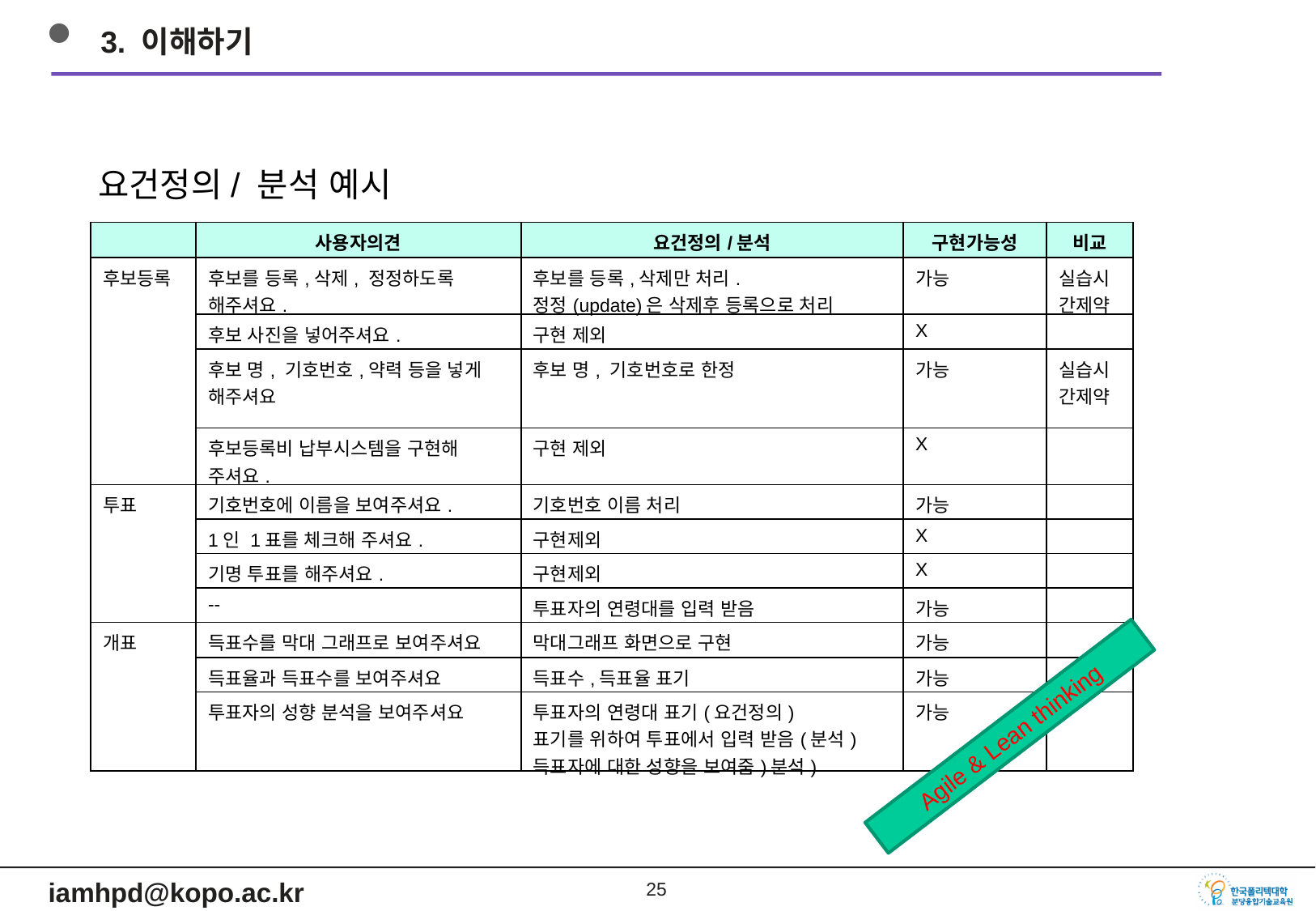

3. 이해하기
요건정의/ 분석 예시
|  | 사용자의견 | 요건정의/분석 | 구현가능성 | 비교 |
| --- | --- | --- | --- | --- |
| 후보등록 | 후보를 등록,삭제, 정정하도록 해주셔요. | 후보를 등록,삭제만 처리. 정정(update)은 삭제후 등록으로 처리 | 가능 | 실습시간제약 |
|  | 후보 사진을 넣어주셔요. | 구현 제외 | X |  |
|  | 후보 명, 기호번호,약력 등을 넣게 해주셔요 | 후보 명, 기호번호로 한정 | 가능 | 실습시간제약 |
|  | 후보등록비 납부시스템을 구현해 주셔요. | 구현 제외 | X |  |
| 투표 | 기호번호에 이름을 보여주셔요. | 기호번호 이름 처리 | 가능 |  |
|  | 1인 1표를 체크해 주셔요. | 구현제외 | X |  |
|  | 기명 투표를 해주셔요. | 구현제외 | X |  |
|  | -- | 투표자의 연령대를 입력 받음 | 가능 |  |
| 개표 | 득표수를 막대 그래프로 보여주셔요 | 막대그래프 화면으로 구현 | 가능 |  |
|  | 득표율과 득표수를 보여주셔요 | 득표수,득표율 표기 | 가능 |  |
|  | 투표자의 성향 분석을 보여주셔요 | 투표자의 연령대 표기(요건정의) 표기를 위하여 투표에서 입력 받음(분석) 득표자에 대한 성향을 보여줌)분석) | 가능 |  |
Agile & Lean thinking
25